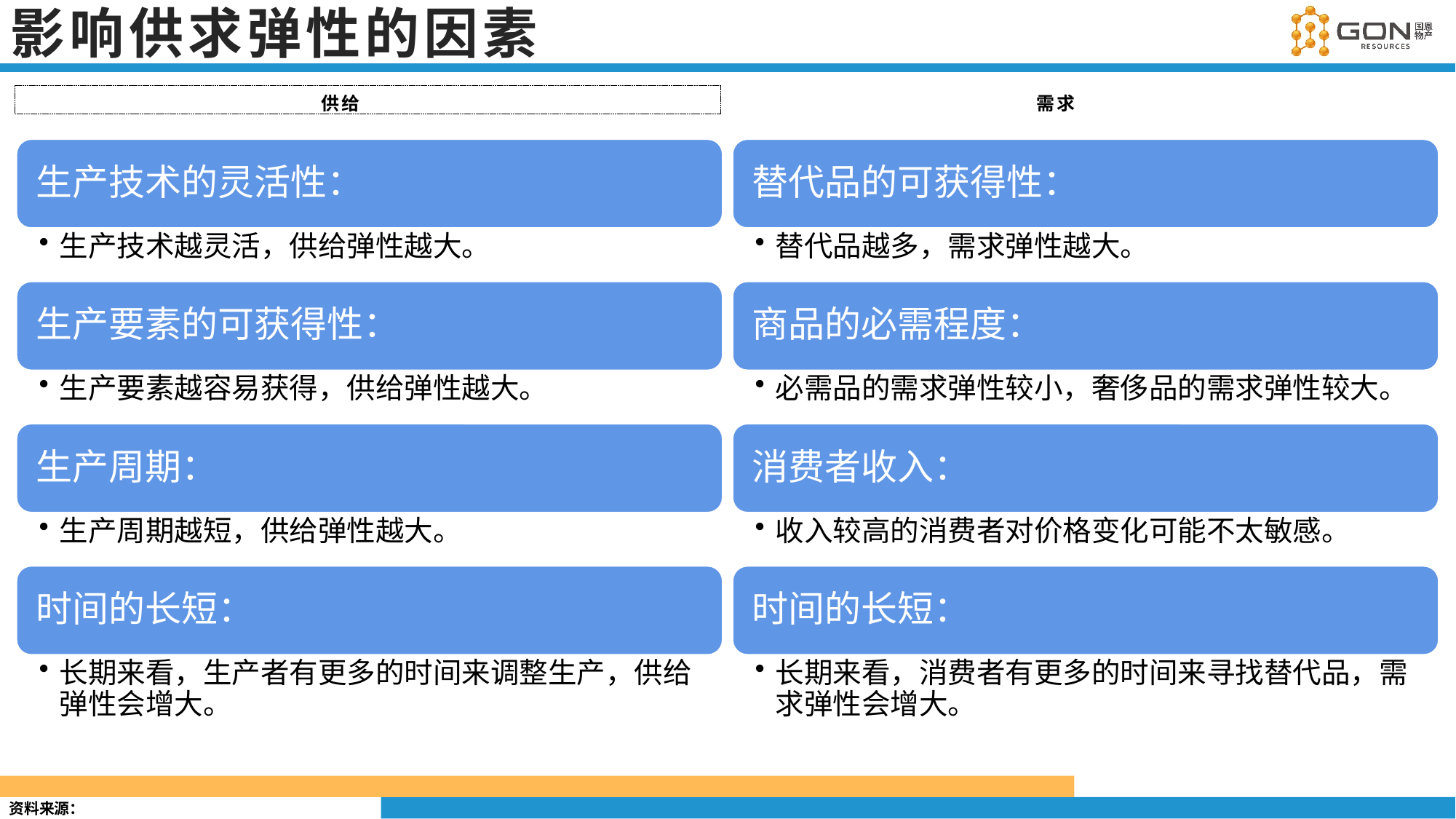

# 影响供求弹性的因素
供给
需求
生产技术的灵活性：
生产技术越灵活，供给弹性越大。
生产要素的可获得性：
生产要素越容易获得，供给弹性越大。
生产周期：
生产周期越短，供给弹性越大。
时间的长短：
长期来看，生产者有更多的时间来调整生产，供给弹性会增大。
替代品的可获得性：
替代品越多，需求弹性越大。
商品的必需程度：
必需品的需求弹性较小，奢侈品的需求弹性较大。
消费者收入：
收入较高的消费者对价格变化可能不太敏感。
时间的长短：
长期来看，消费者有更多的时间来寻找替代品，需求弹性会增大。